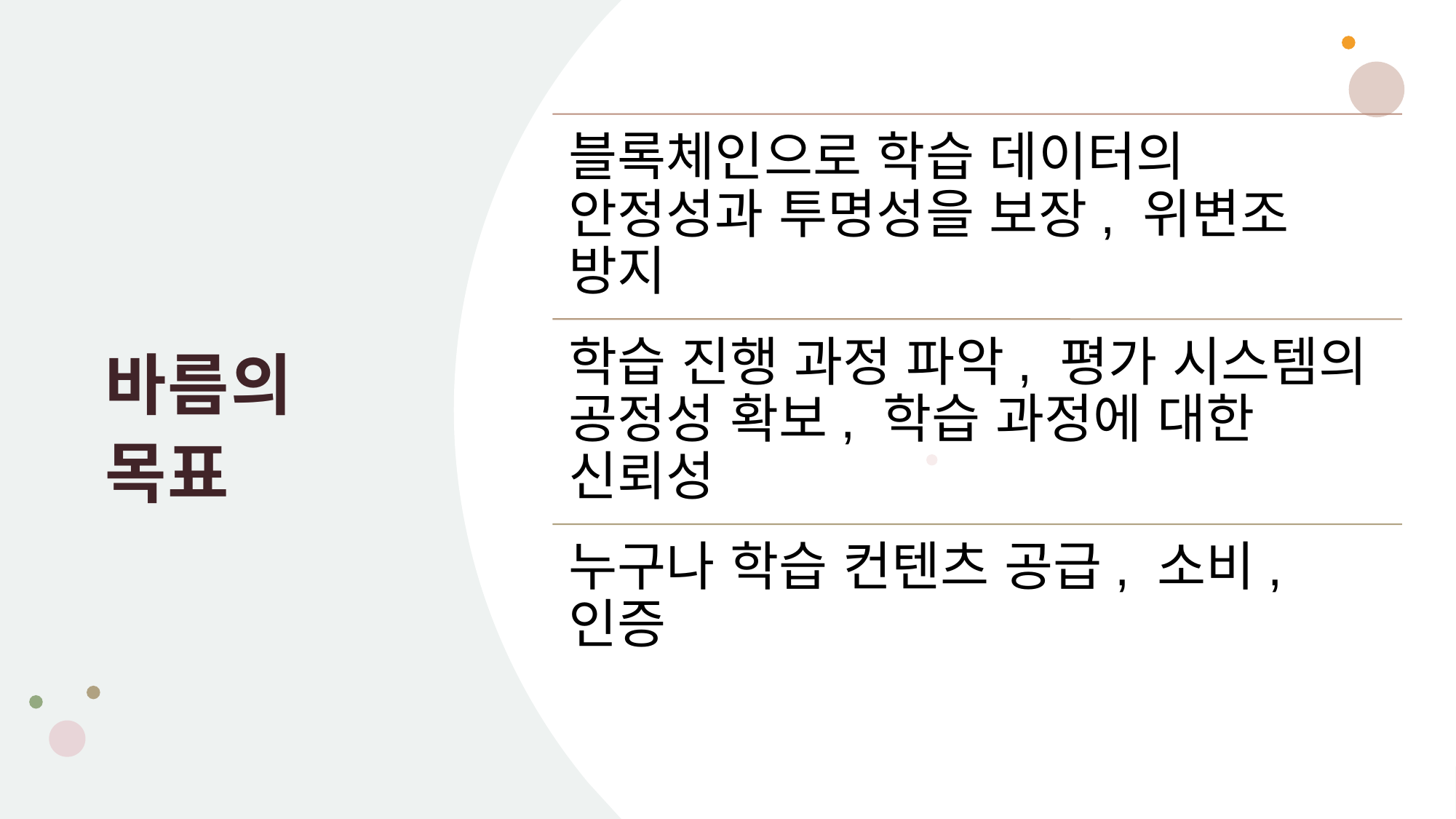

# 바름의 목표
블록체인으로 학습 데이터의 안정성과 투명성을 보장, 위변조 방지
학습 진행 과정 파악, 평가 시스템의 공정성 확보, 학습 과정에 대한 신뢰성
누구나 학습 컨텐츠 공급, 소비, 인증